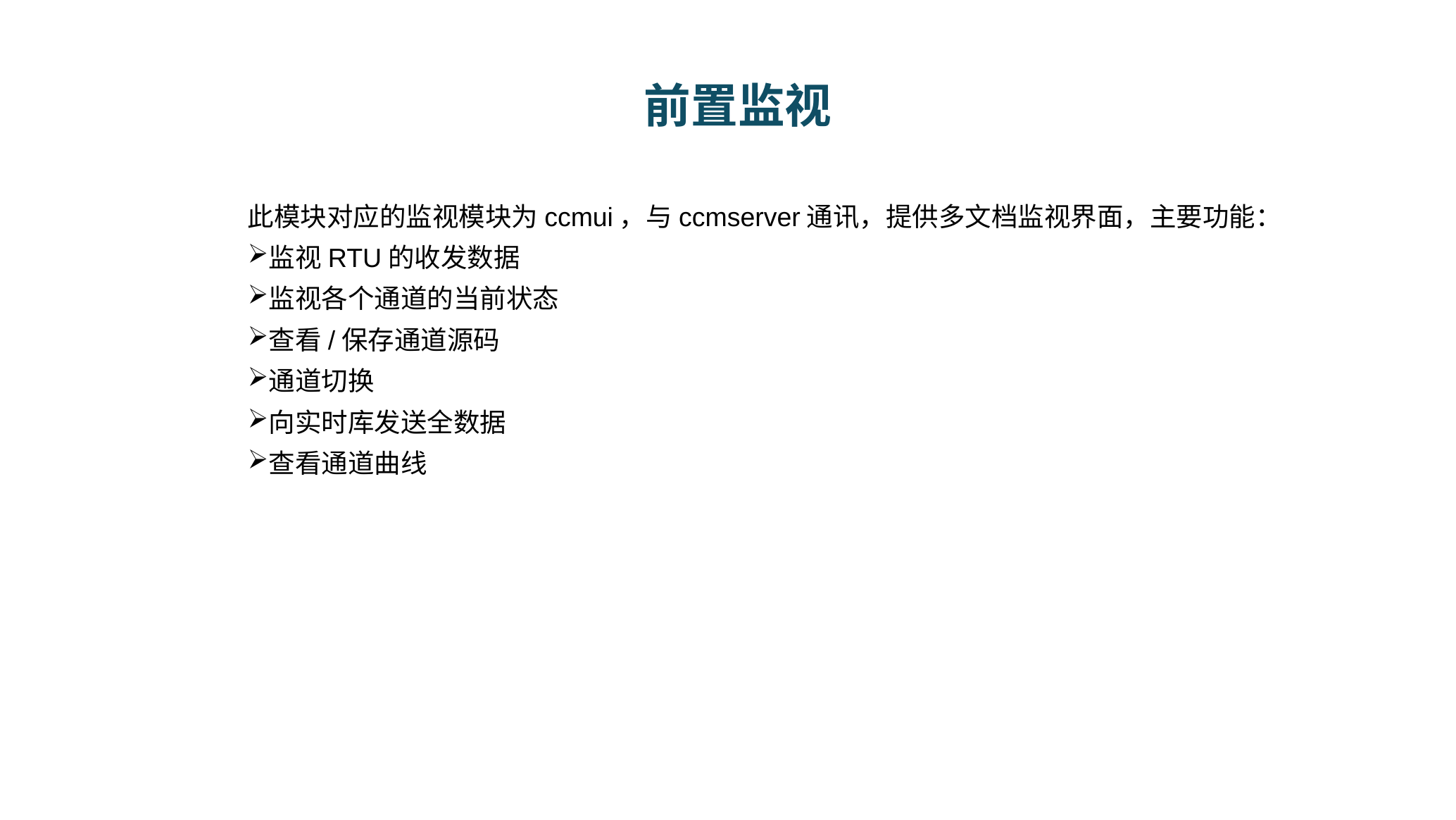

# 前置监视
此模块对应的监视模块为ccmui，与ccmserver通讯，提供多文档监视界面，主要功能：
监视RTU的收发数据
监视各个通道的当前状态
查看/保存通道源码
通道切换
向实时库发送全数据
查看通道曲线